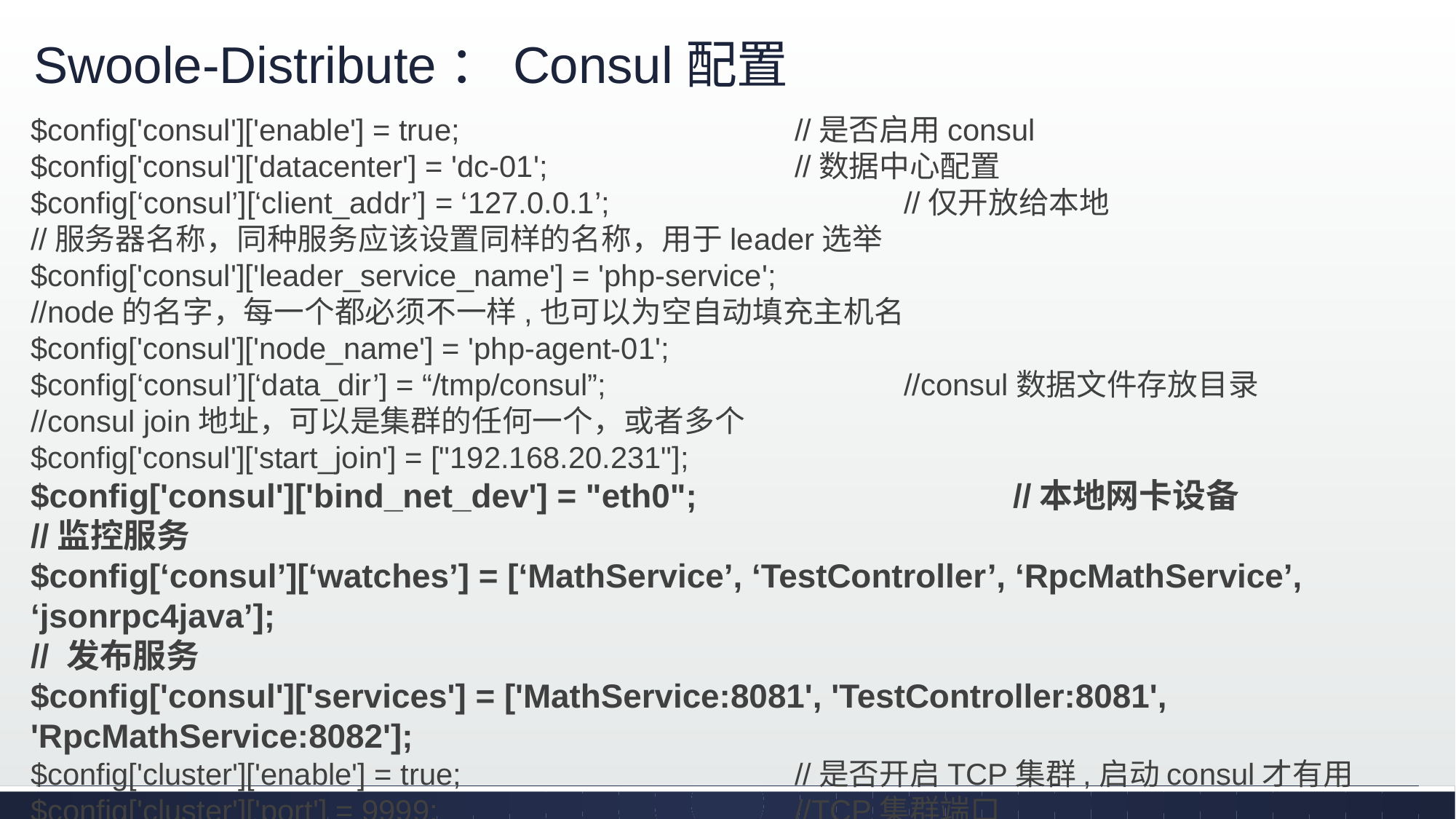

# Swoole-Distribute：Consul配置
$config['consul']['enable'] = true;				//是否启用consul
$config['consul']['datacenter'] = 'dc-01';			//数据中心配置
$config[‘consul’][‘client_addr’] = ‘127.0.0.1’;			//仅开放给本地
//服务器名称，同种服务应该设置同样的名称，用于leader选举
$config['consul']['leader_service_name'] = 'php-service';
//node的名字，每一个都必须不一样,也可以为空自动填充主机名
$config['consul']['node_name'] = 'php-agent-01';
$config[‘consul’][‘data_dir’] = “/tmp/consul”;			//consul数据文件存放目录
//consul join地址，可以是集群的任何一个，或者多个
$config['consul']['start_join'] = ["192.168.20.231"];
$config['consul']['bind_net_dev'] = "eth0";			//本地网卡设备
//监控服务
$config[‘consul’][‘watches’] = [‘MathService’, ‘TestController’, ‘RpcMathService’, ‘jsonrpc4java’];
// 发布服务
$config['consul']['services'] = ['MathService:8081', 'TestController:8081', 'RpcMathService:8082'];
$config['cluster']['enable'] = true;				//是否开启TCP集群,启动consul才有用
$config['cluster']['port'] = 9999;				//TCP集群端口